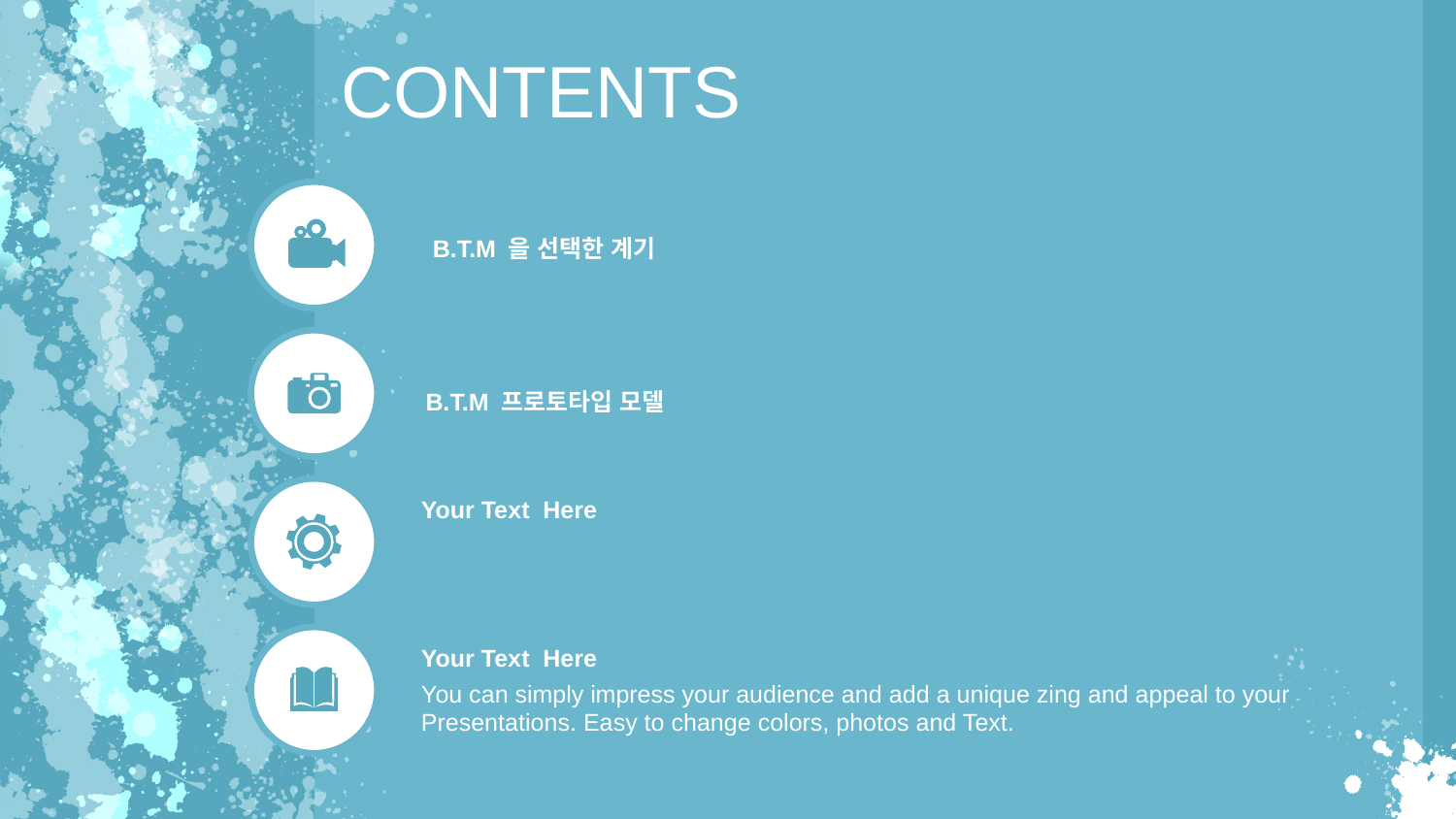

CONTENTS

B.T.M 을 선택한 계기

B.T.M 프로토타입 모델

Your Text  Here

Your Text  Here
You can simply impress your audience and add a unique zing and appeal to your Presentations. Easy to change colors, photos and Text.